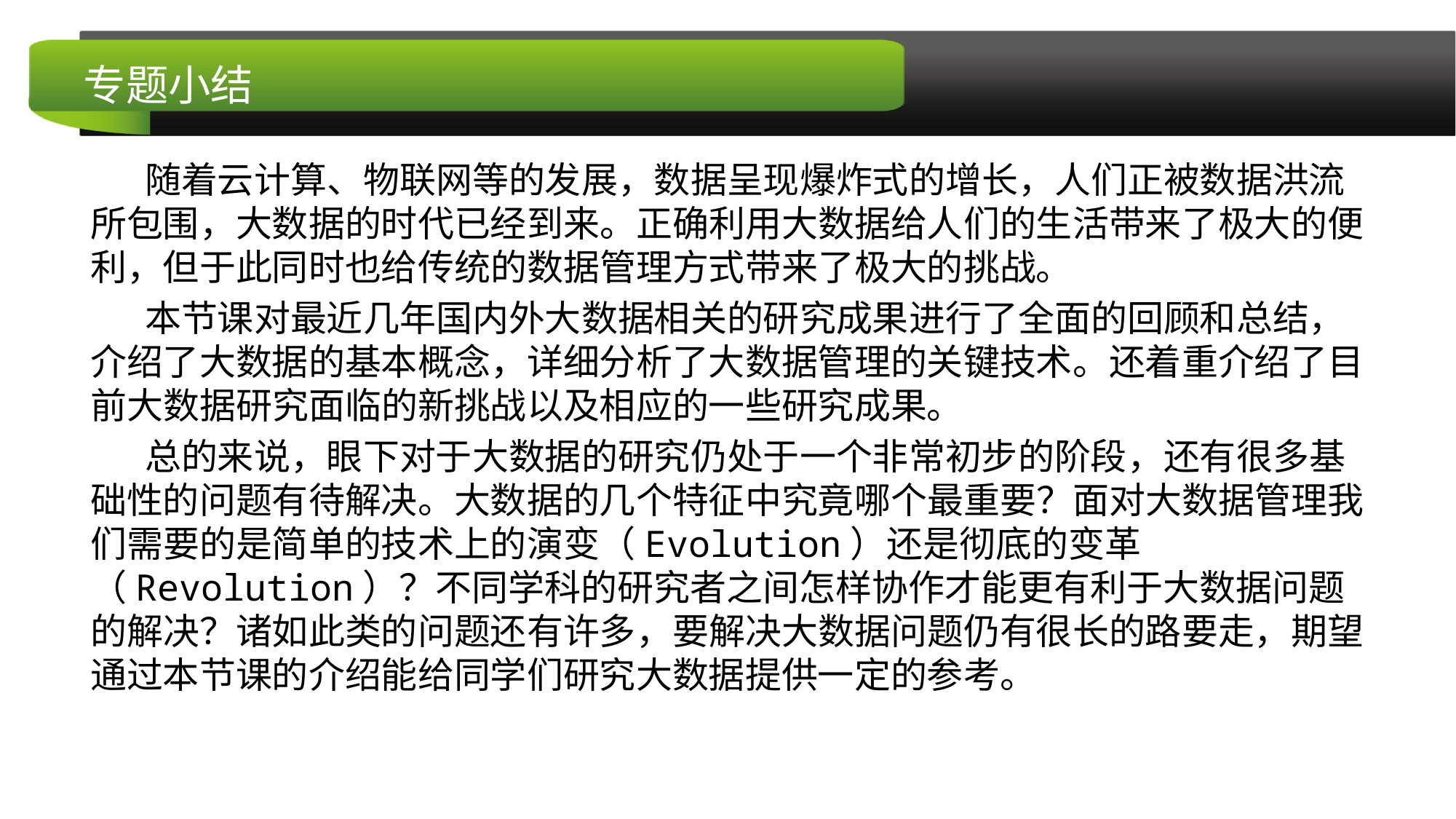

# 专题小结
随着云计算、物联网等的发展，数据呈现爆炸式的增长，人们正被数据洪流所包围，大数据的时代已经到来。正确利用大数据给人们的生活带来了极大的便利，但于此同时也给传统的数据管理方式带来了极大的挑战。
本节课对最近几年国内外大数据相关的研究成果进行了全面的回顾和总结，介绍了大数据的基本概念，详细分析了大数据管理的关键技术。还着重介绍了目前大数据研究面临的新挑战以及相应的一些研究成果。
总的来说，眼下对于大数据的研究仍处于一个非常初步的阶段，还有很多基础性的问题有待解决。大数据的几个特征中究竟哪个最重要？面对大数据管理我们需要的是简单的技术上的演变（Evolution）还是彻底的变革（Revolution）？不同学科的研究者之间怎样协作才能更有利于大数据问题的解决？诸如此类的问题还有许多，要解决大数据问题仍有很长的路要走，期望通过本节课的介绍能给同学们研究大数据提供一定的参考。